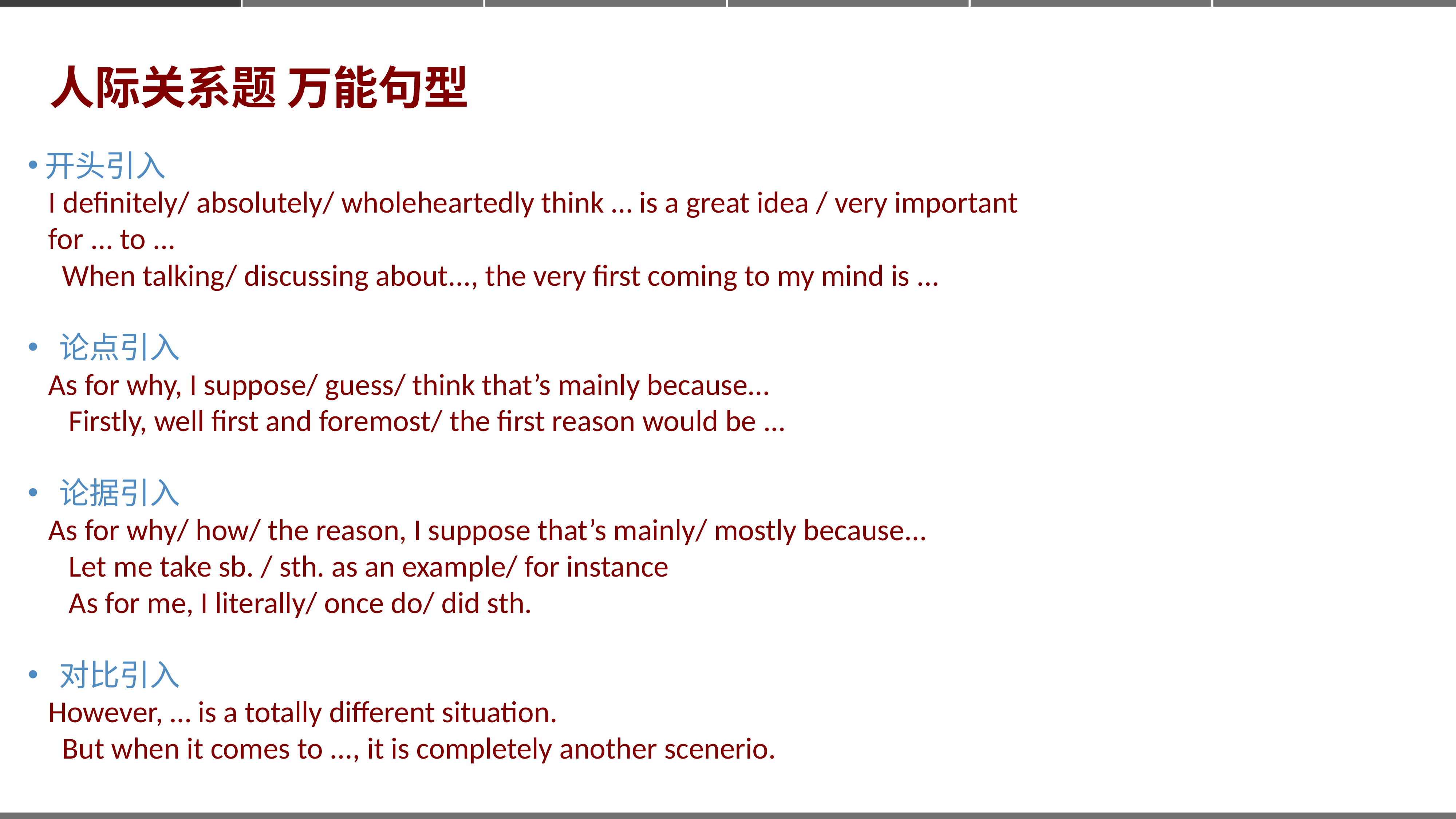

人际关系题 万能句型

开头引入
   I definitely/ absolutely/ wholeheartedly think … is a great idea / very important
   for ... to ...
     When talking/ discussing about..., the very first coming to my mind is ...

 论点引入
   As for why, I suppose/ guess/ think that’s mainly because…
      Firstly, well first and foremost/ the first reason would be ...

 论据引入
   As for why/ how/ the reason, I suppose that’s mainly/ mostly because…
      Let me take sb. / sth. as an example/ for instance
      As for me, I literally/ once do/ did sth.

 对比引入
   However, … is a totally different situation.
     But when it comes to ..., it is completely another scenerio.